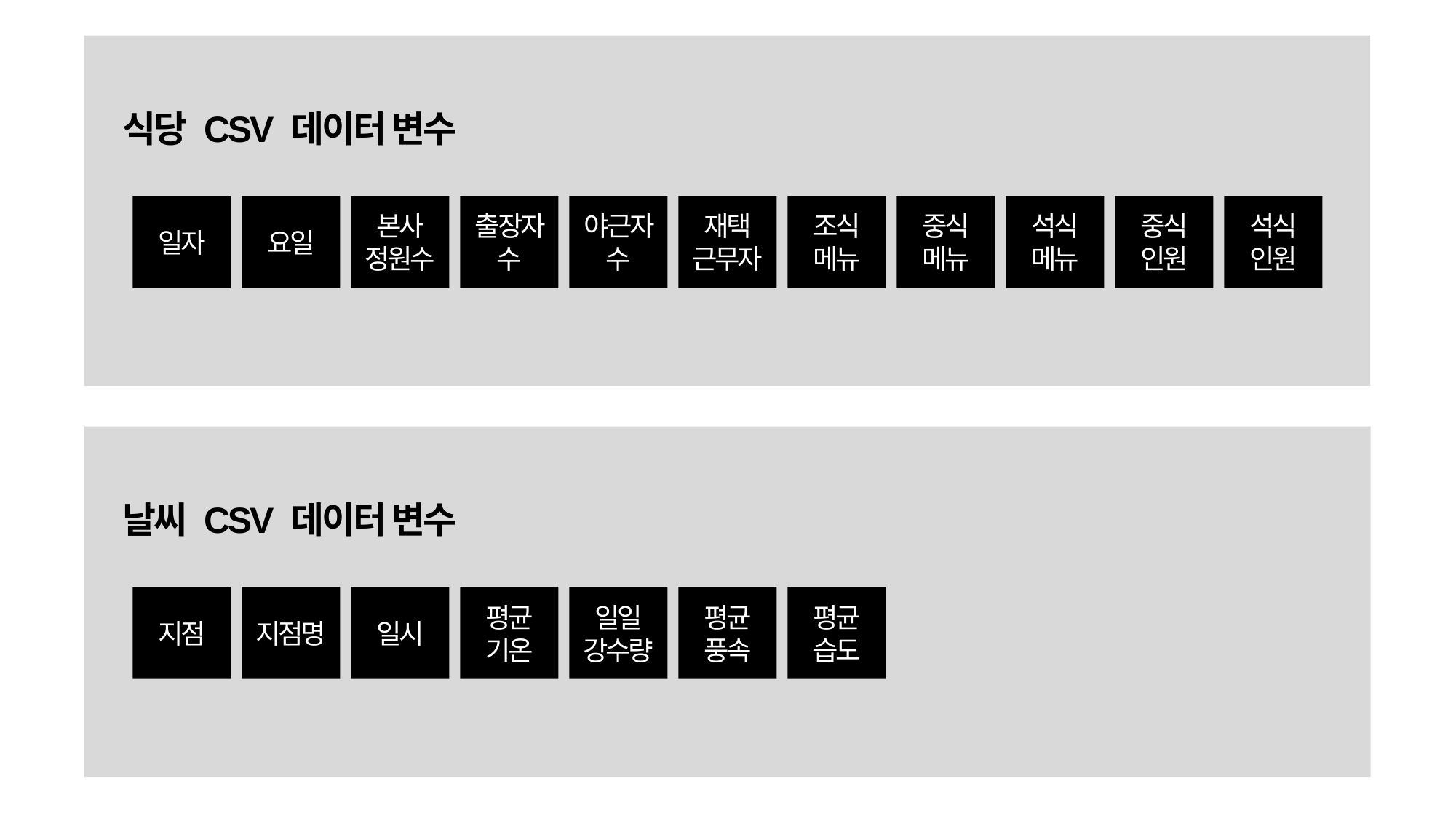

식당 CSV 데이터 변수
재택
근무자
조식
메뉴
중식
메뉴
석식
메뉴
중식
인원
석식
인원
출장자수
야근자수
본사
정원수
일자
요일

날씨 CSV 데이터 변수
평균
풍속
평균
습도
평균
기온
일일
강수량
일시
지점
지점명